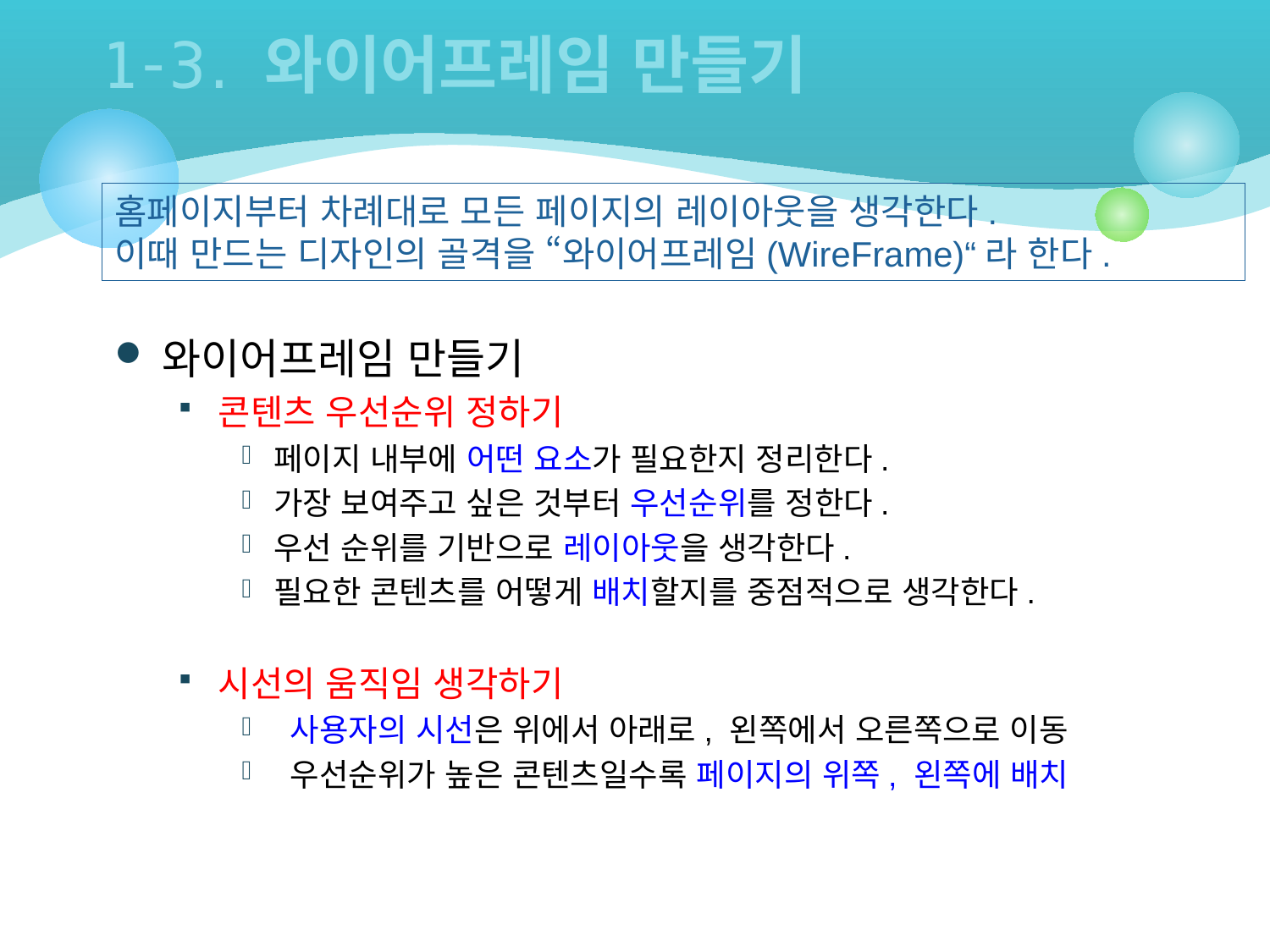

1-3. 와이어프레임 만들기
홈페이지부터 차례대로 모든 페이지의 레이아웃을 생각한다.
이때 만드는 디자인의 골격을 “와이어프레임(WireFrame)“라 한다.
와이어프레임 만들기
콘텐츠 우선순위 정하기
페이지 내부에 어떤 요소가 필요한지 정리한다.
가장 보여주고 싶은 것부터 우선순위를 정한다.
우선 순위를 기반으로 레이아웃을 생각한다.
필요한 콘텐츠를 어떻게 배치할지를 중점적으로 생각한다.

시선의 움직임 생각하기
 사용자의 시선은 위에서 아래로, 왼쪽에서 오른쪽으로 이동
 우선순위가 높은 콘텐츠일수록 페이지의 위쪽, 왼쪽에 배치